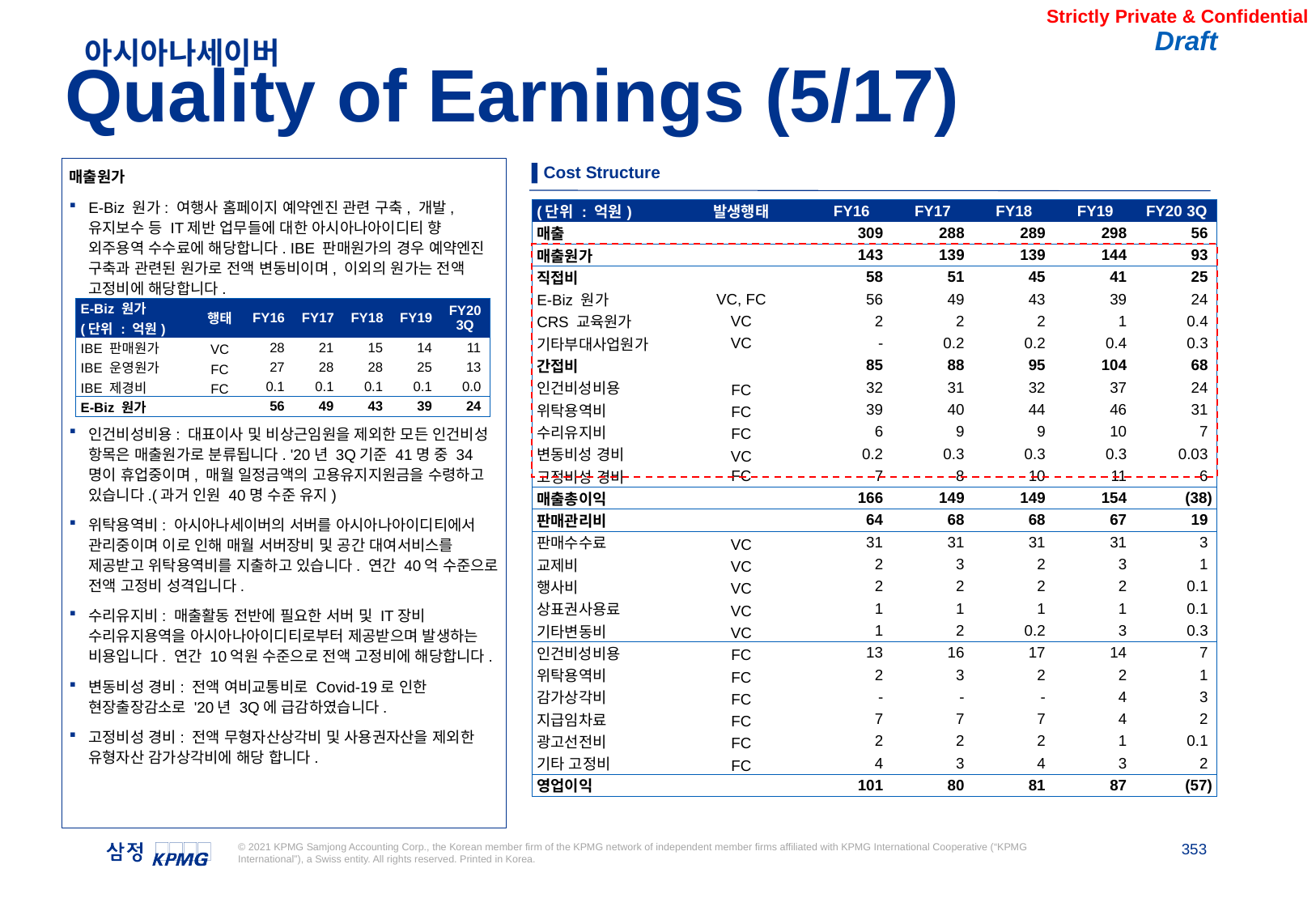

아시아나세이버
Quality of Earnings (5/17)
▌Cost Structure

매출원가
E-Biz 원가: 여행사 홈페이지 예약엔진 관련 구축, 개발, 유지보수 등 IT제반 업무들에 대한 아시아나아이디티 향 외주용역 수수료에 해당합니다. IBE 판매원가의 경우 예약엔진 구축과 관련된 원가로 전액 변동비이며, 이외의 원가는 전액 고정비에 해당합니다.

인건비성비용: 대표이사 및 비상근임원을 제외한 모든 인건비성 항목은 매출원가로 분류됩니다. '20년 3Q기준 41명 중 34명이 휴업중이며, 매월 일정금액의 고용유지지원금을 수령하고 있습니다.(과거 인원 40명 수준 유지)
위탁용역비: 아시아나세이버의 서버를 아시아나아이디티에서 관리중이며 이로 인해 매월 서버장비 및 공간 대여서비스를 제공받고 위탁용역비를 지출하고 있습니다. 연간 40억 수준으로 전액 고정비 성격입니다.
수리유지비: 매출활동 전반에 필요한 서버 및 IT장비 수리유지용역을 아시아나아이디티로부터 제공받으며 발생하는 비용입니다. 연간 10억원 수준으로 전액 고정비에 해당합니다.
변동비성 경비: 전액 여비교통비로 Covid-19로 인한 현장출장감소로 '20년 3Q에 급감하였습니다.
고정비성 경비: 전액 무형자산상각비 및 사용권자산을 제외한 유형자산 감가상각비에 해당 합니다.

| (단위 : 억원) | 발생행태 | FY16 | FY17 | FY18 | FY19 | FY20 3Q |
| --- | --- | --- | --- | --- | --- | --- |
| 매출 |  | 309 | 288 | 289 | 298 | 56 |
| 매출원가 |  | 143 | 139 | 139 | 144 | 93 |
| 직접비 |  | 58 | 51 | 45 | 41 | 25 |
| E-Biz 원가 | VC, FC | 56 | 49 | 43 | 39 | 24 |
| CRS 교육원가 | VC | 2 | 2 | 2 | 1 | 0.4 |
| 기타부대사업원가 | VC | - | 0.2 | 0.2 | 0.4 | 0.3 |
| 간접비 |  | 85 | 88 | 95 | 104 | 68 |
| 인건비성비용 | FC | 32 | 31 | 32 | 37 | 24 |
| 위탁용역비 | FC | 39 | 40 | 44 | 46 | 31 |
| 수리유지비 | FC | 6 | 9 | 9 | 10 | 7 |
| 변동비성 경비 | VC | 0.2 | 0.3 | 0.3 | 0.3 | 0.03 |
| 고정비성 경비 | FC | 7 | 8 | 10 | 11 | 6 |
| 매출총이익 |  | 166 | 149 | 149 | 154 | (38) |
| 판매관리비 |  | 64 | 68 | 68 | 67 | 19 |
| 판매수수료 | VC | 31 | 31 | 31 | 31 | 3 |
| 교제비 | VC | 2 | 3 | 2 | 3 | 1 |
| 행사비 | VC | 2 | 2 | 2 | 2 | 0.1 |
| 상표권사용료 | VC | 1 | 1 | 1 | 1 | 0.1 |
| 기타변동비 | VC | 1 | 2 | 0.2 | 3 | 0.3 |
| 인건비성비용 | FC | 13 | 16 | 17 | 14 | 7 |
| 위탁용역비 | FC | 2 | 3 | 2 | 2 | 1 |
| 감가상각비 | FC | - | - | - | 4 | 3 |
| 지급임차료 | FC | 7 | 7 | 7 | 4 | 2 |
| 광고선전비 | FC | 2 | 2 | 2 | 1 | 0.1 |
| 기타 고정비 | FC | 4 | 3 | 4 | 3 | 2 |
| 영업이익 |  | 101 | 80 | 81 | 87 | (57) |

| E-Biz 원가 (단위 : 억원) | 행태 | FY16 | FY17 | FY18 | FY19 | FY20 3Q |
| --- | --- | --- | --- | --- | --- | --- |
| IBE 판매원가 | VC | 28 | 21 | 15 | 14 | 11 |
| IBE 운영원가 | FC | 27 | 28 | 28 | 25 | 13 |
| IBE 제경비 | FC | 0.1 | 0.1 | 0.1 | 0.1 | 0.0 |
| E-Biz 원가 |  | 56 | 49 | 43 | 39 | 24 |